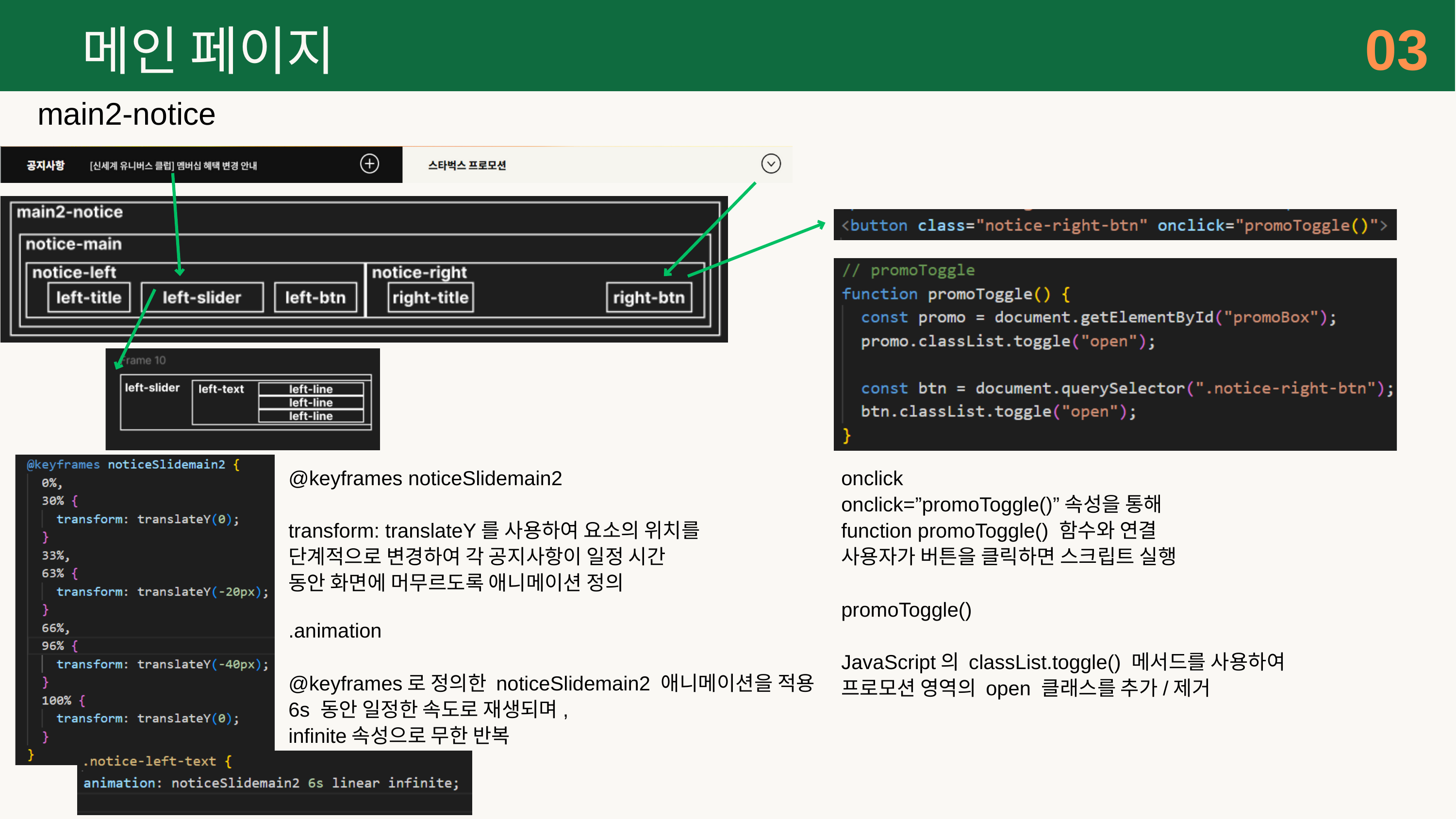

03
메인 페이지
main2-notice

@keyframes noticeSlidemain2

transform: translateY를 사용하여 요소의 위치를 단계적으로 변경하여 각 공지사항이 일정 시간 동안 화면에 머무르도록 애니메이션 정의

onclick
onclick=”promoToggle()”속성을 통해
function promoToggle() 함수와 연결
사용자가 버튼을 클릭하면 스크립트 실행

promoToggle()

JavaScript의 classList.toggle() 메서드를 사용하여
프로모션 영역의 open 클래스를 추가/제거
.animation

@keyframes로 정의한 noticeSlidemain2 애니메이션을 적용
6s 동안 일정한 속도로 재생되며,
infinite속성으로 무한 반복